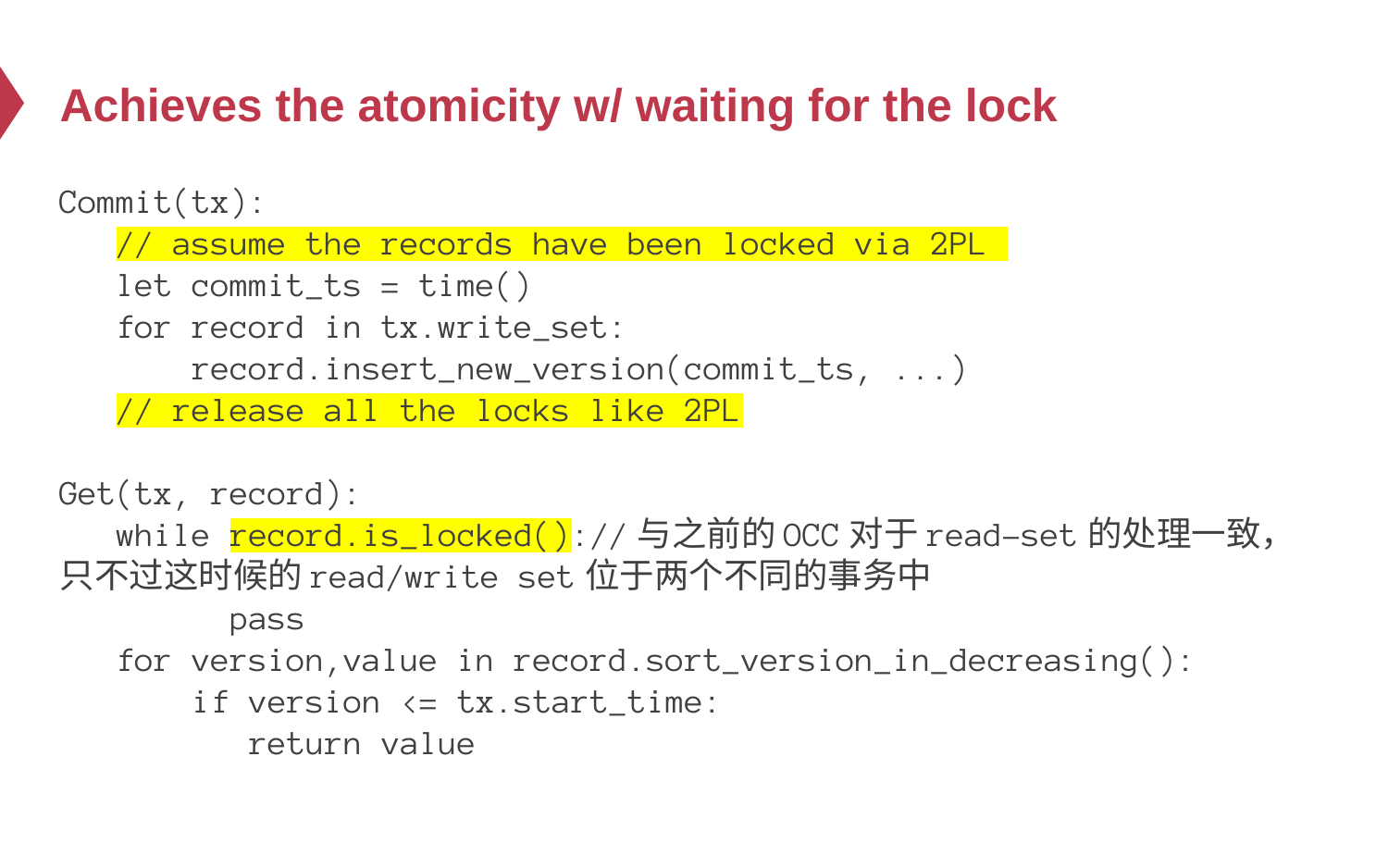

# Achieves the atomicity w/ waiting for the lock
Commit(tx):
   // assume the records have been locked via 2PL
   let commit_ts = time()
   for record in tx.write_set:
       record.insert_new_version(commit_ts, ...)
   // release all the locks like 2PL

Get(tx, record):
   while record.is_locked()://与之前的OCC对于read-set的处理一致，只不过这时候的read/write set位于两个不同的事务中
         pass
   for version,value in record.sort_version_in_decreasing():
       if version <= tx.start_time:
          return value

43